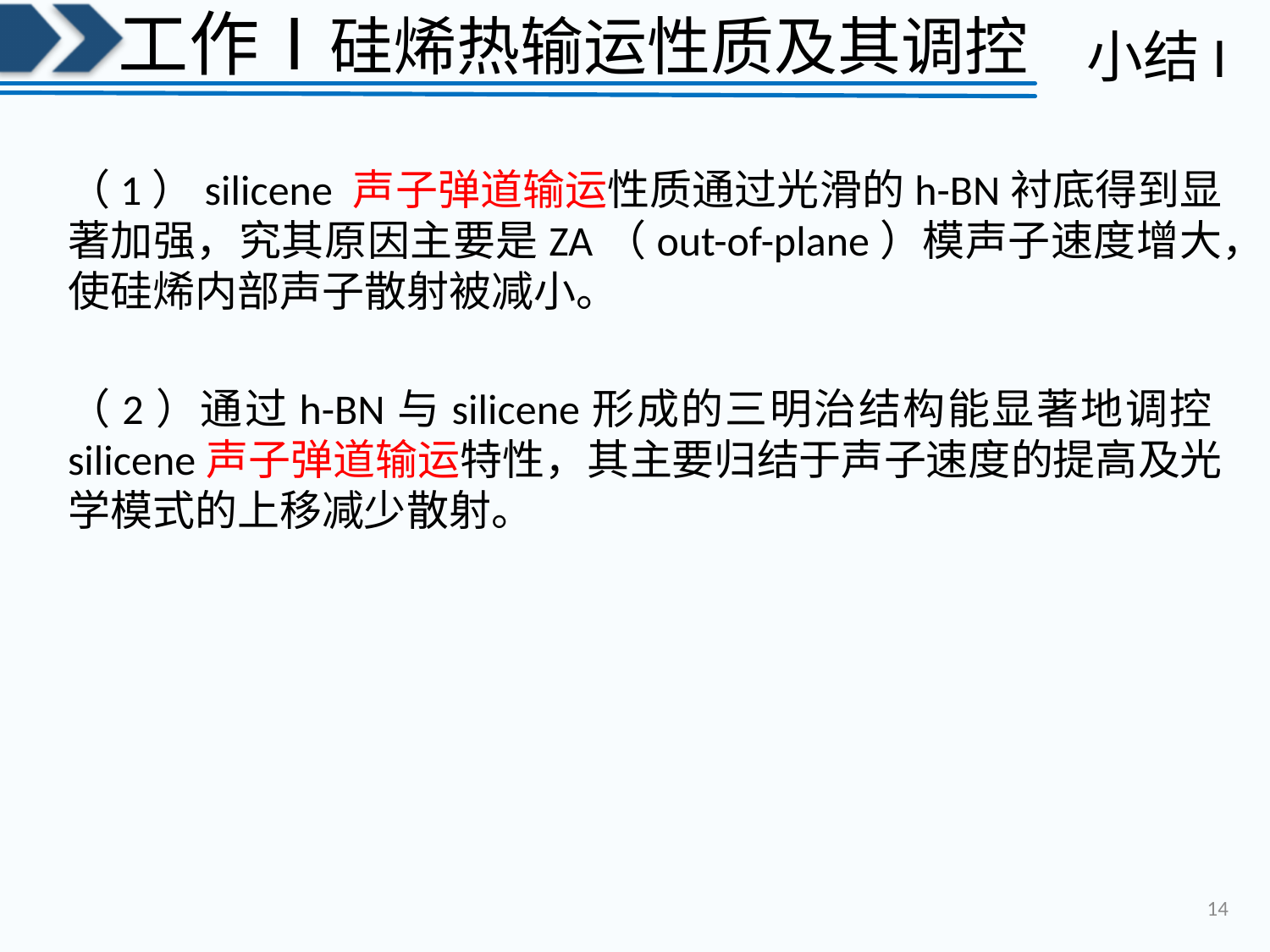

工作Ⅰ硅烯热输运性质及其调控
小结I
（1）silicene 声子弹道输运性质通过光滑的h-BN衬底得到显著加强，究其原因主要是ZA（out-of-plane）模声子速度增大，使硅烯内部声子散射被减小。

（2）通过h-BN与silicene形成的三明治结构能显著地调控silicene声子弹道输运特性，其主要归结于声子速度的提高及光学模式的上移减少散射。
14